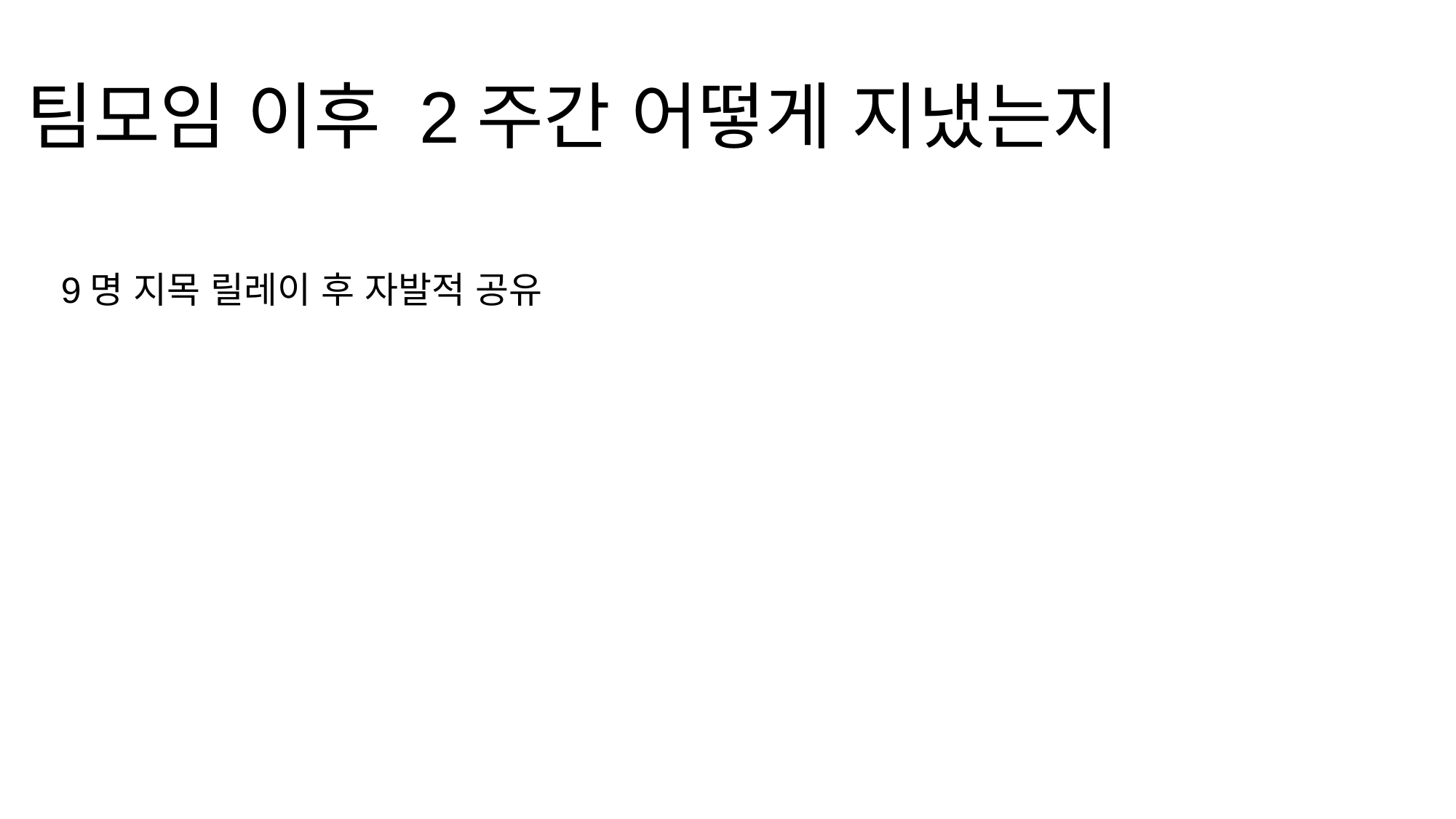

팀모임 이후 2주간 어떻게 지냈는지
9명 지목 릴레이 후 자발적 공유